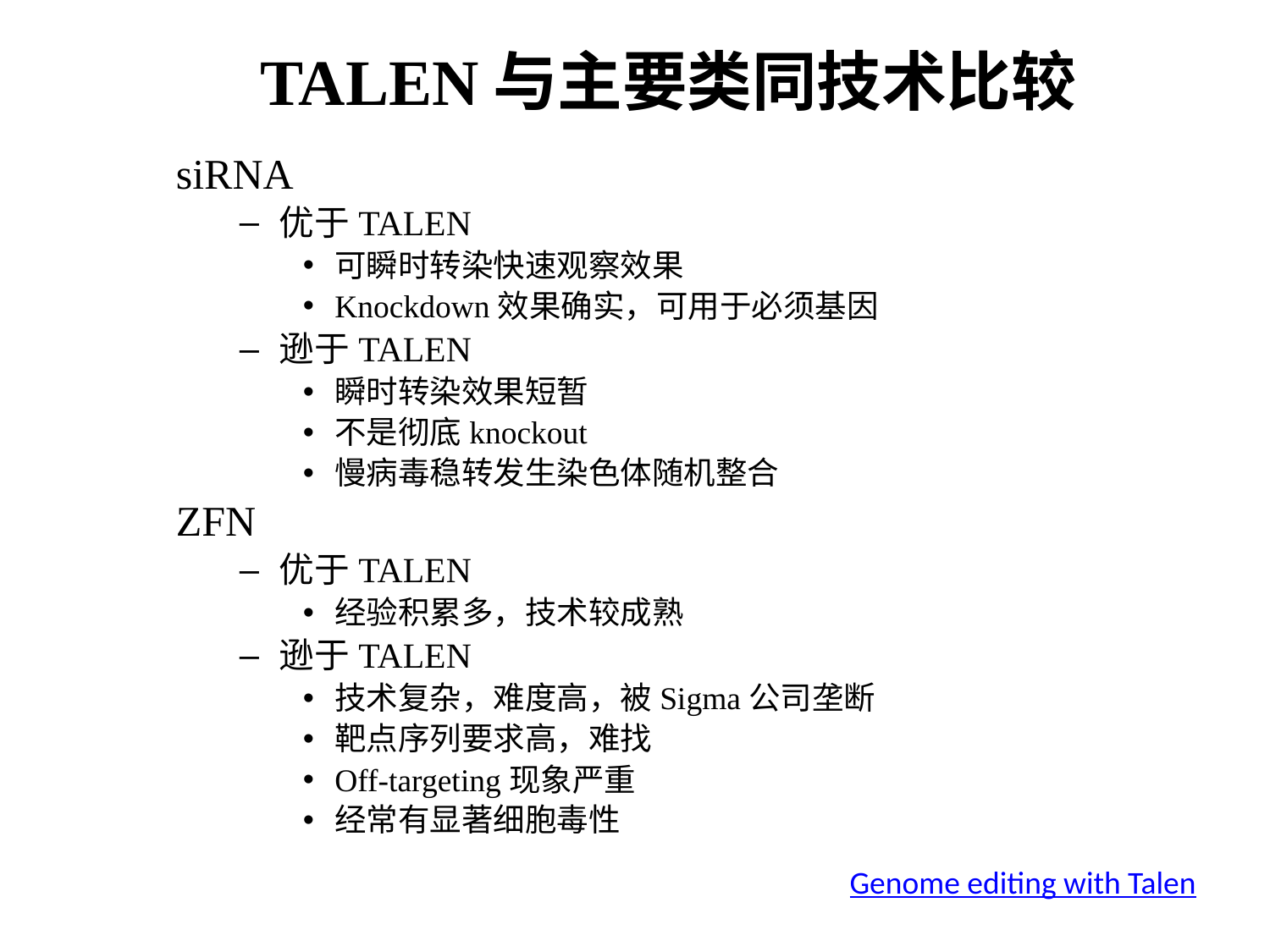

TALEN与主要类同技术比较
siRNA
优于TALEN
可瞬时转染快速观察效果
Knockdown效果确实，可用于必须基因
逊于TALEN
瞬时转染效果短暂
不是彻底knockout
慢病毒稳转发生染色体随机整合
ZFN
优于TALEN
经验积累多，技术较成熟
逊于TALEN
技术复杂，难度高，被Sigma公司垄断
靶点序列要求高，难找
Off-targeting现象严重
经常有显著细胞毒性

Genome editing with Talen